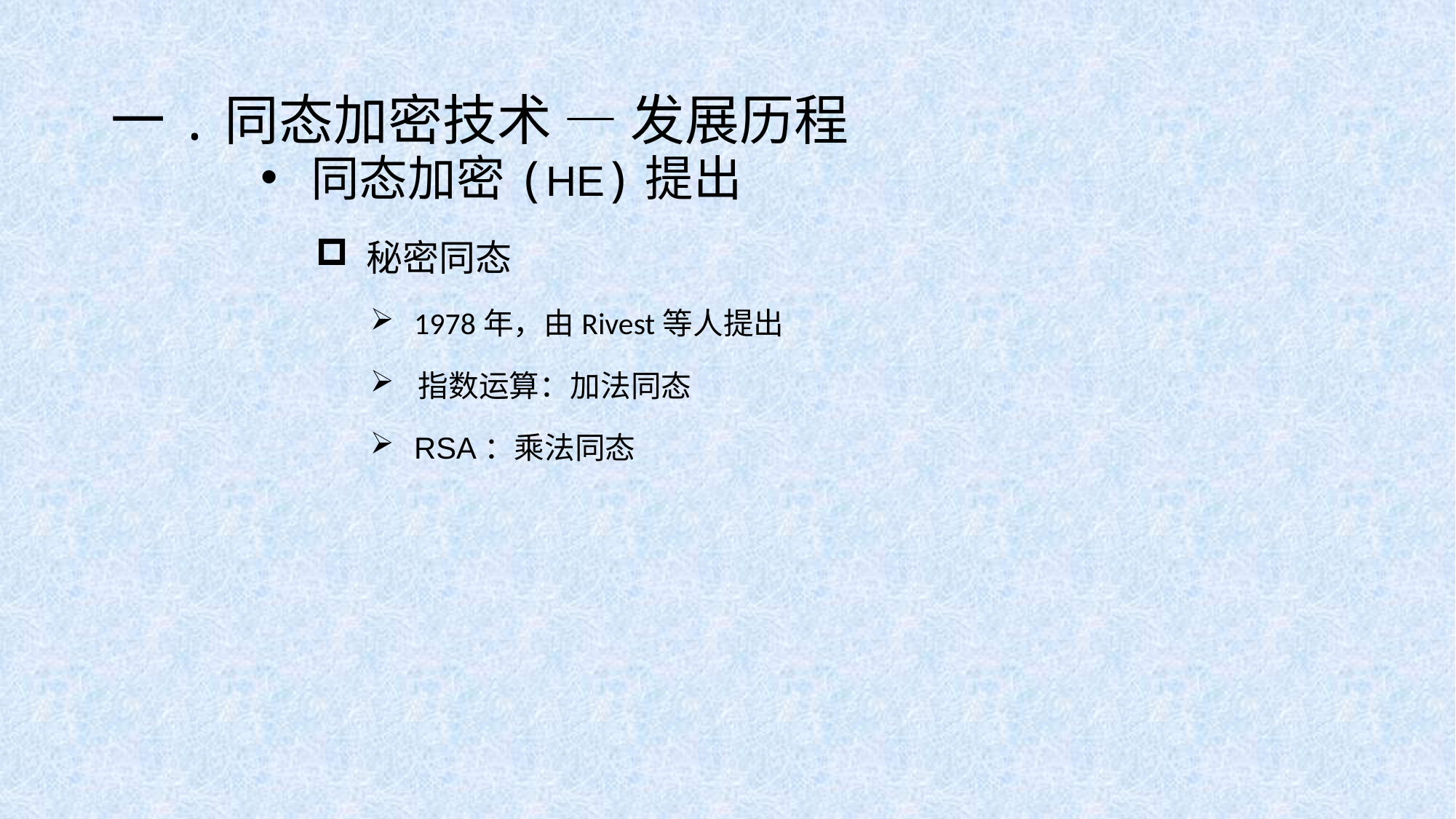

# 一.同态加密技术 — 发展历程
 同态加密(HE)提出
 秘密同态
  1978年，由Rivest等人提出
  指数运算：加法同态
  RSA：乘法同态